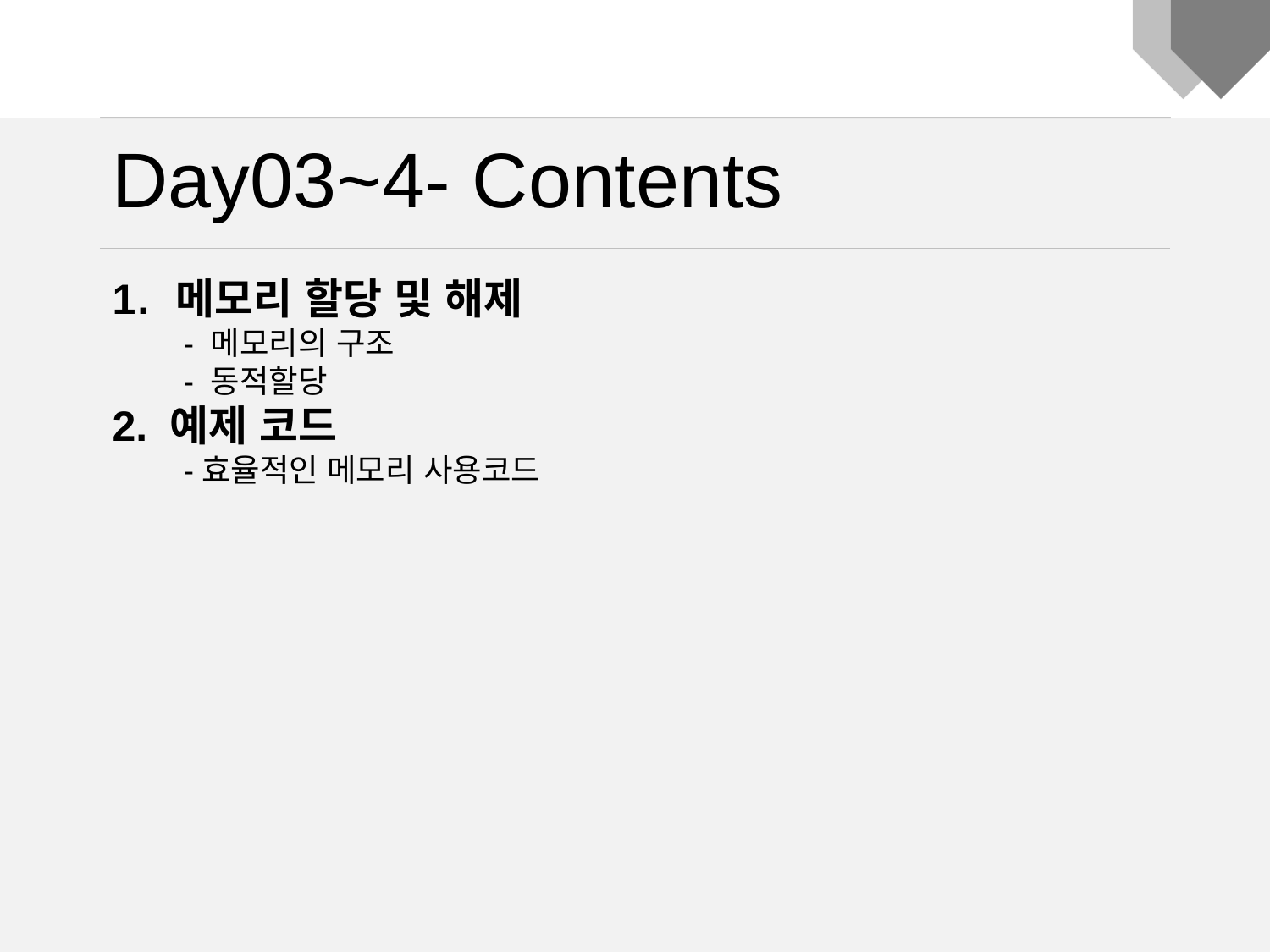

Day03~4- Contents
메모리 할당 및 해제
        - 메모리의 구조
        - 동적할당
2. 예제 코드
        -효율적인 메모리 사용코드